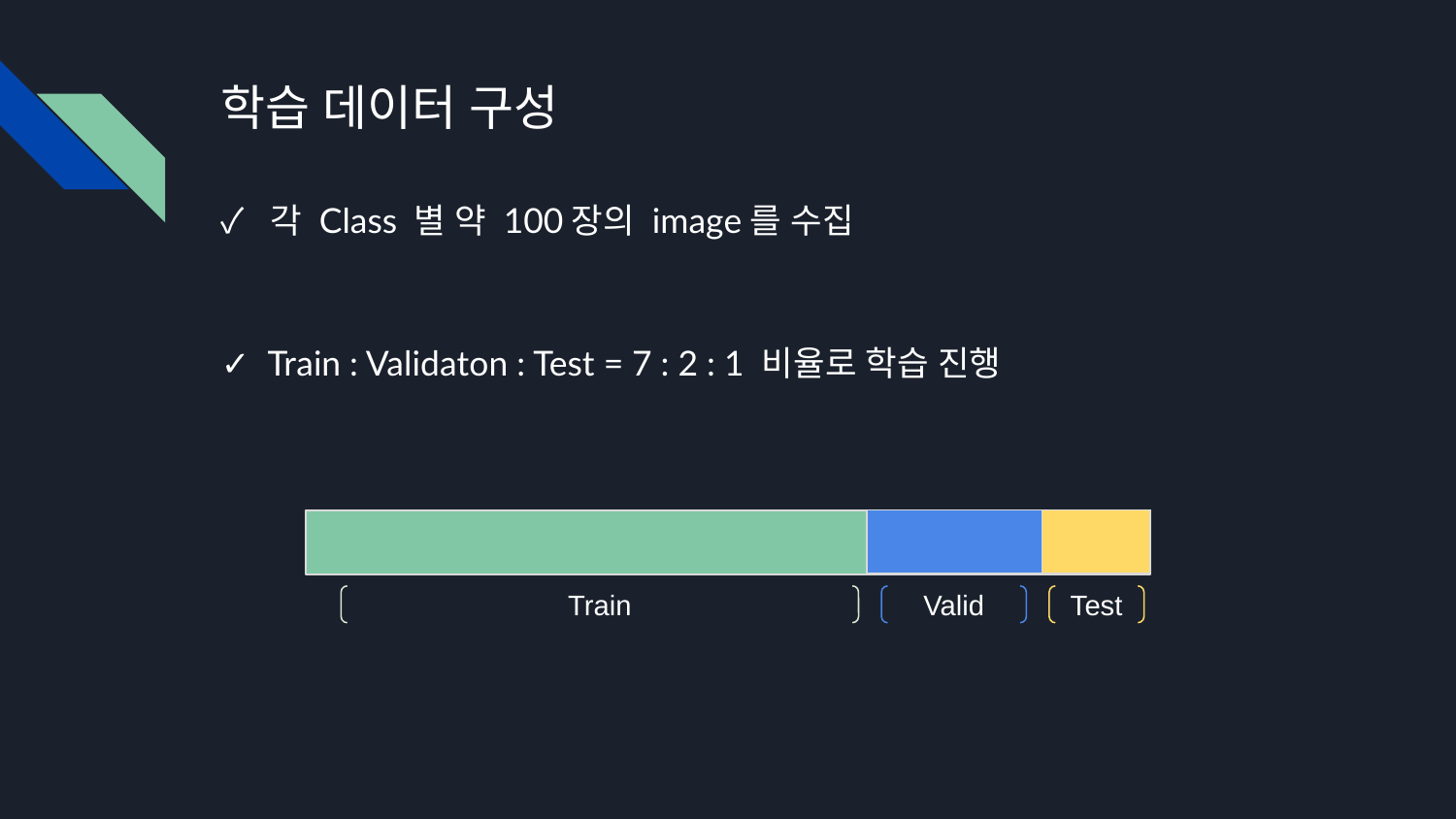

# 학습 데이터 구성
✓  각 Class 별 약 100장의 image를 수집

✓  Train : Validaton : Test = 7 : 2 : 1 비율로 학습 진행

Train
Valid
Test